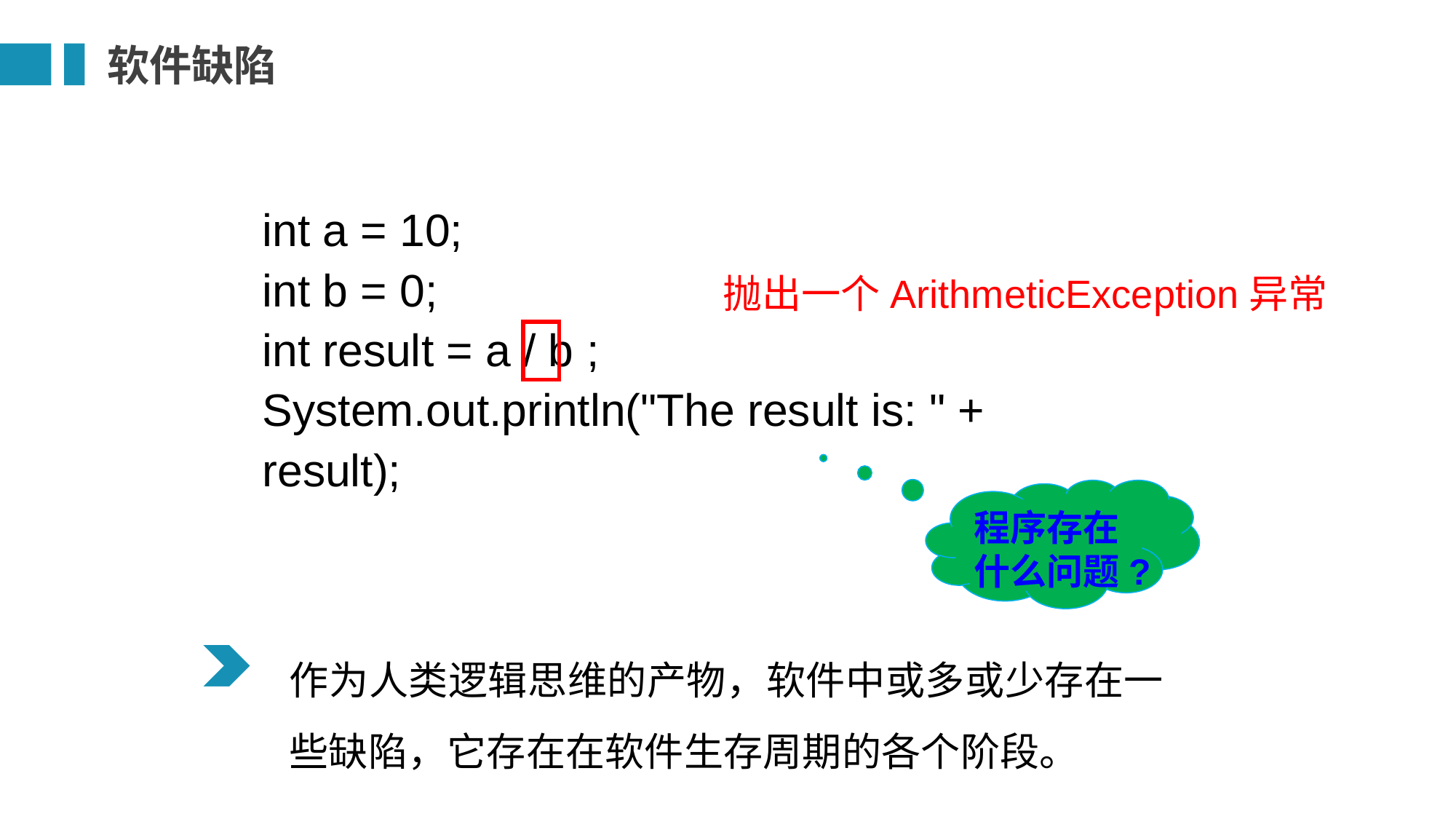

软件缺陷

int a = 10;
int b = 0;
int result = a / b ;
System.out.println("The result is: " + result);
抛出一个ArithmeticException异常

程序存在什么问题?
作为人类逻辑思维的产物，软件中或多或少存在一些缺陷，它存在在软件生存周期的各个阶段。

23